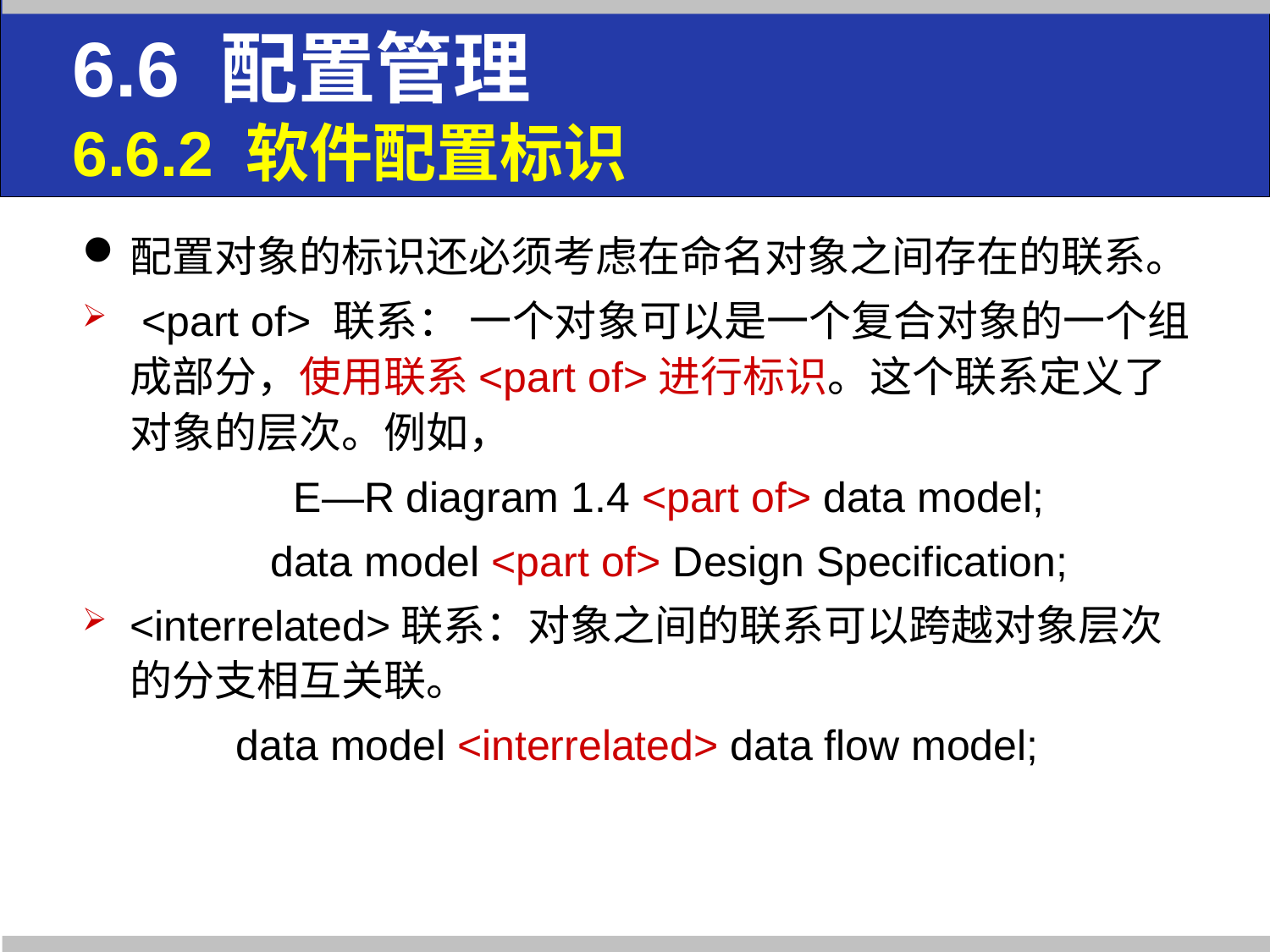

6.6 配置管理
6.6.2 软件配置标识
配置对象的标识还必须考虑在命名对象之间存在的联系。
 <part of> 联系： 一个对象可以是一个复合对象的一个组成部分，使用联系<part of>进行标识。这个联系定义了对象的层次。例如，
     E—R diagram 1.4 <part of> data model;
     data model <part of> Design Specification;
<interrelated>联系：对象之间的联系可以跨越对象层次的分支相互关联。
             data model <interrelated> data flow model;
823